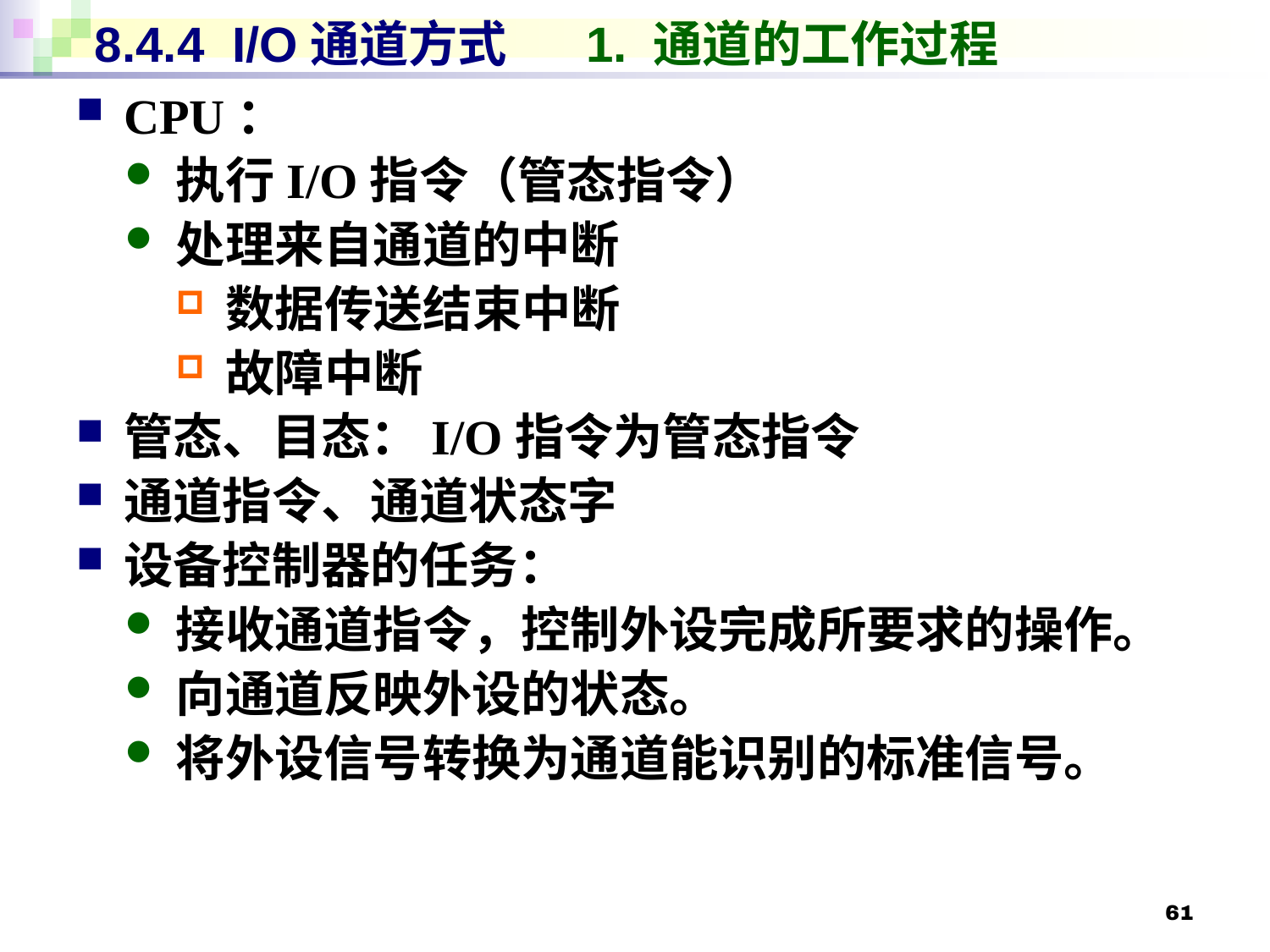

# 8.4.4  I/O通道方式      1. 通道的工作过程
CPU：
执行I/O指令（管态指令）
处理来自通道的中断
数据传送结束中断
故障中断
管态、目态：I/O指令为管态指令
通道指令、通道状态字
设备控制器的任务：
接收通道指令，控制外设完成所要求的操作。
向通道反映外设的状态。
将外设信号转换为通道能识别的标准信号。
61